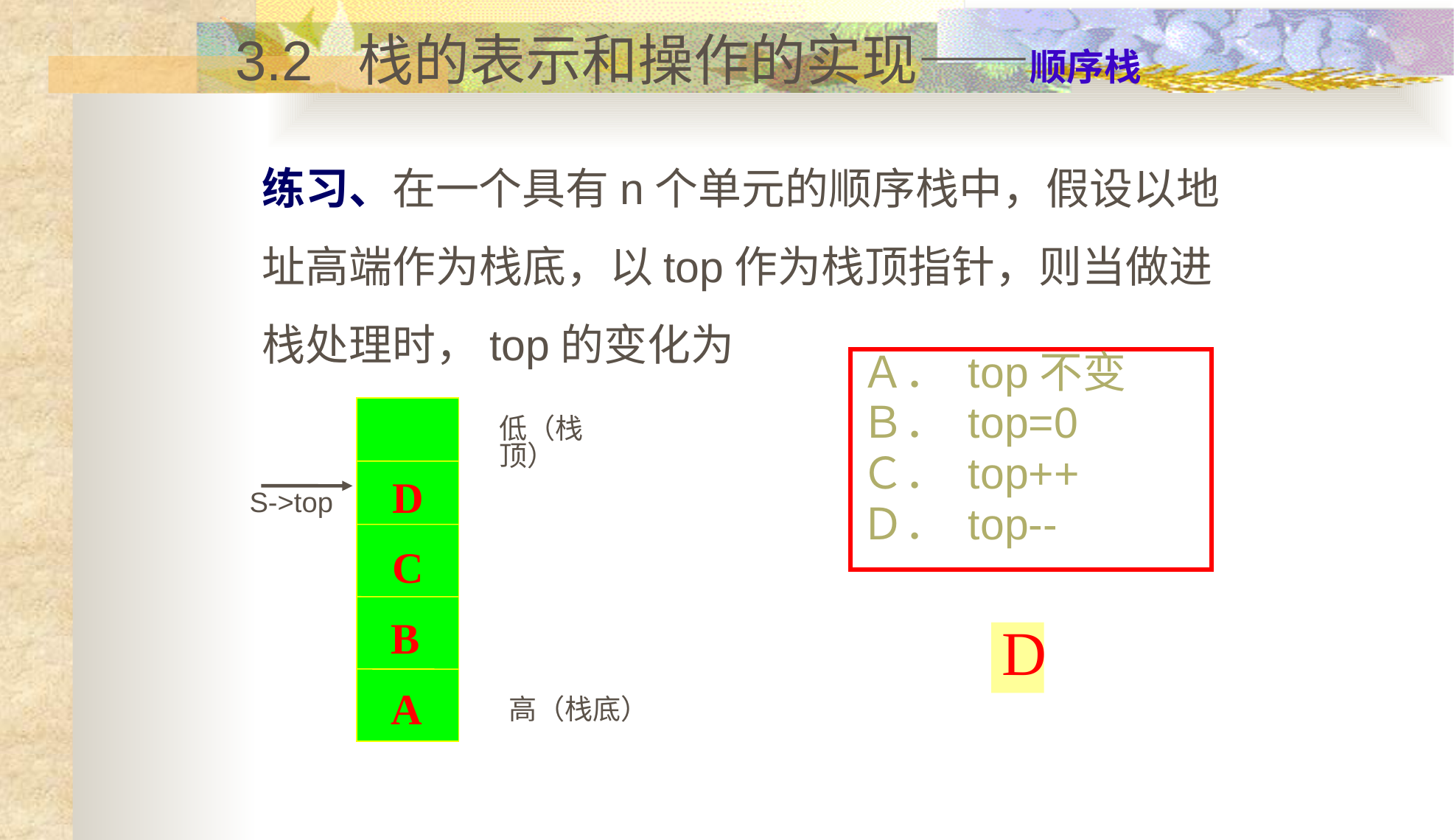

3.2  栈的表示和操作的实现——顺序栈
练习、在一个具有n个单元的顺序栈中，假设以地址高端作为栈底，以top作为栈顶指针，则当做进栈处理时，top的变化为
Ａ． top不变
Ｂ． top=0
Ｃ． top++
Ｄ． top--

A
D
C
B
低（栈顶）
S->top

D
高（栈底）